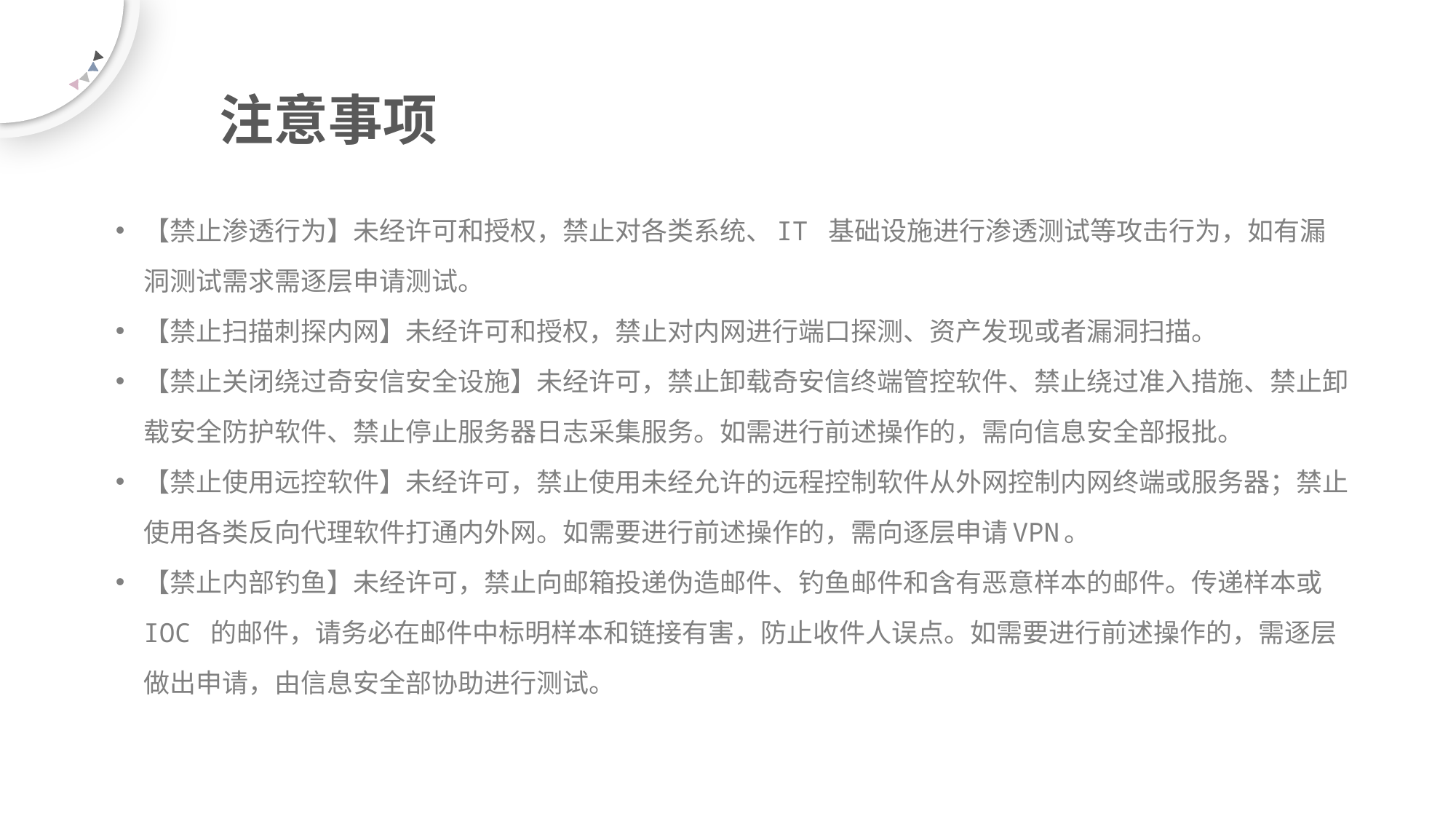

注意事项
【禁止渗透行为】未经许可和授权，禁止对各类系统、IT 基础设施进行渗透测试等攻击行为，如有漏洞测试需求需逐层申请测试。
【禁止扫描刺探内网】未经许可和授权，禁止对内网进行端口探测、资产发现或者漏洞扫描。
【禁止关闭绕过奇安信安全设施】未经许可，禁止卸载奇安信终端管控软件、禁止绕过准入措施、禁止卸载安全防护软件、禁止停止服务器日志采集服务。如需进行前述操作的，需向信息安全部报批。
【禁止使用远控软件】未经许可，禁止使用未经允许的远程控制软件从外网控制内网终端或服务器；禁止使用各类反向代理软件打通内外网。如需要进行前述操作的，需向逐层申请VPN。
【禁止内部钓鱼】未经许可，禁止向邮箱投递伪造邮件、钓鱼邮件和含有恶意样本的邮件。传递样本或 IOC 的邮件，请务必在邮件中标明样本和链接有害，防止收件人误点。如需要进行前述操作的，需逐层做出申请，由信息安全部协助进行测试。